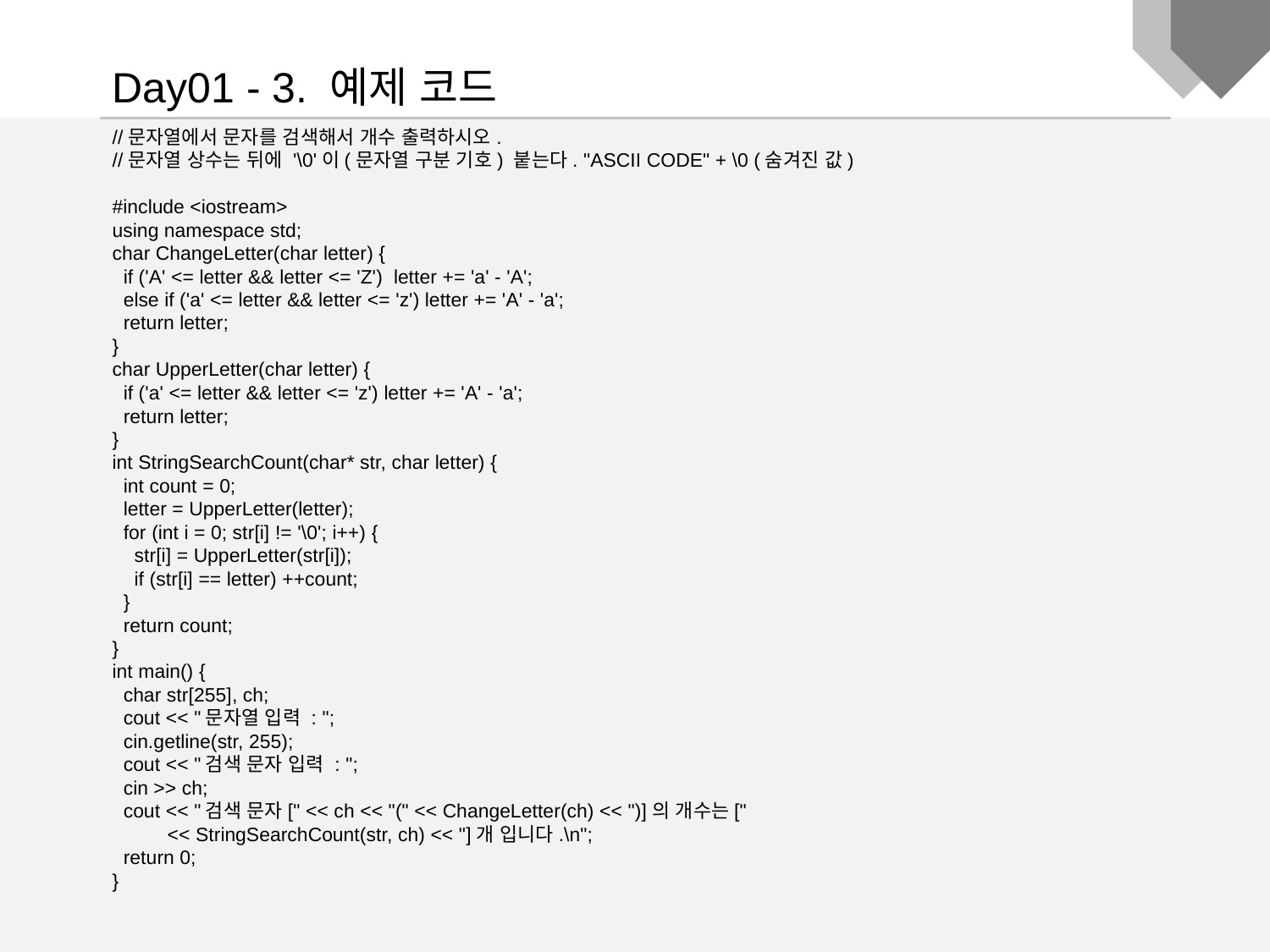

Day01 - 3. 예제 코드
//문자열에서 문자를 검색해서 개수 출력하시오.
//문자열 상수는 뒤에 '\0'이(문자열 구분 기호) 붙는다. "ASCII CODE" + \0 (숨겨진 값)

#include <iostream>
using namespace std;
char ChangeLetter(char letter) {
  if ('A' <= letter && letter <= 'Z')  letter += 'a' - 'A';
  else if ('a' <= letter && letter <= 'z') letter += 'A' - 'a';
  return letter;
}
char UpperLetter(char letter) {
  if ('a' <= letter && letter <= 'z') letter += 'A' - 'a';
  return letter;
}
int StringSearchCount(char* str, char letter) {
  int count = 0;
  letter = UpperLetter(letter);
  for (int i = 0; str[i] != '\0'; i++) {
    str[i] = UpperLetter(str[i]);
    if (str[i] == letter) ++count;
  }
  return count;
}
int main() {
  char str[255], ch;
  cout << "문자열 입력 : ";
  cin.getline(str, 255);
  cout << "검색 문자 입력 : ";
  cin >> ch;
  cout << "검색 문자[" << ch << "(" << ChangeLetter(ch) << ")]의 개수는["
          << StringSearchCount(str, ch) << "]개 입니다.\n";
  return 0;
}